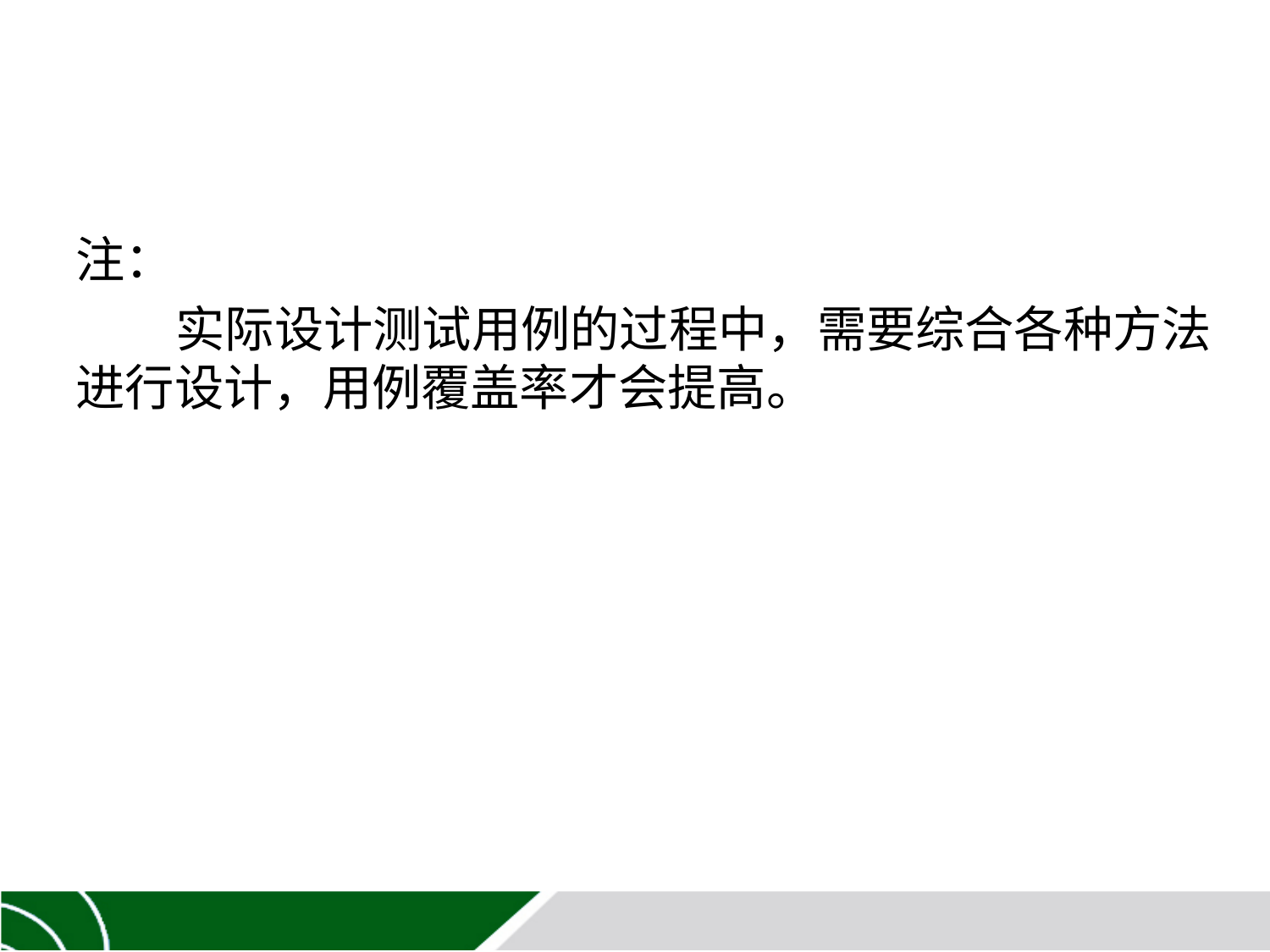

注：
        实际设计测试用例的过程中，需要综合各种方法进行设计，用例覆盖率才会提高。